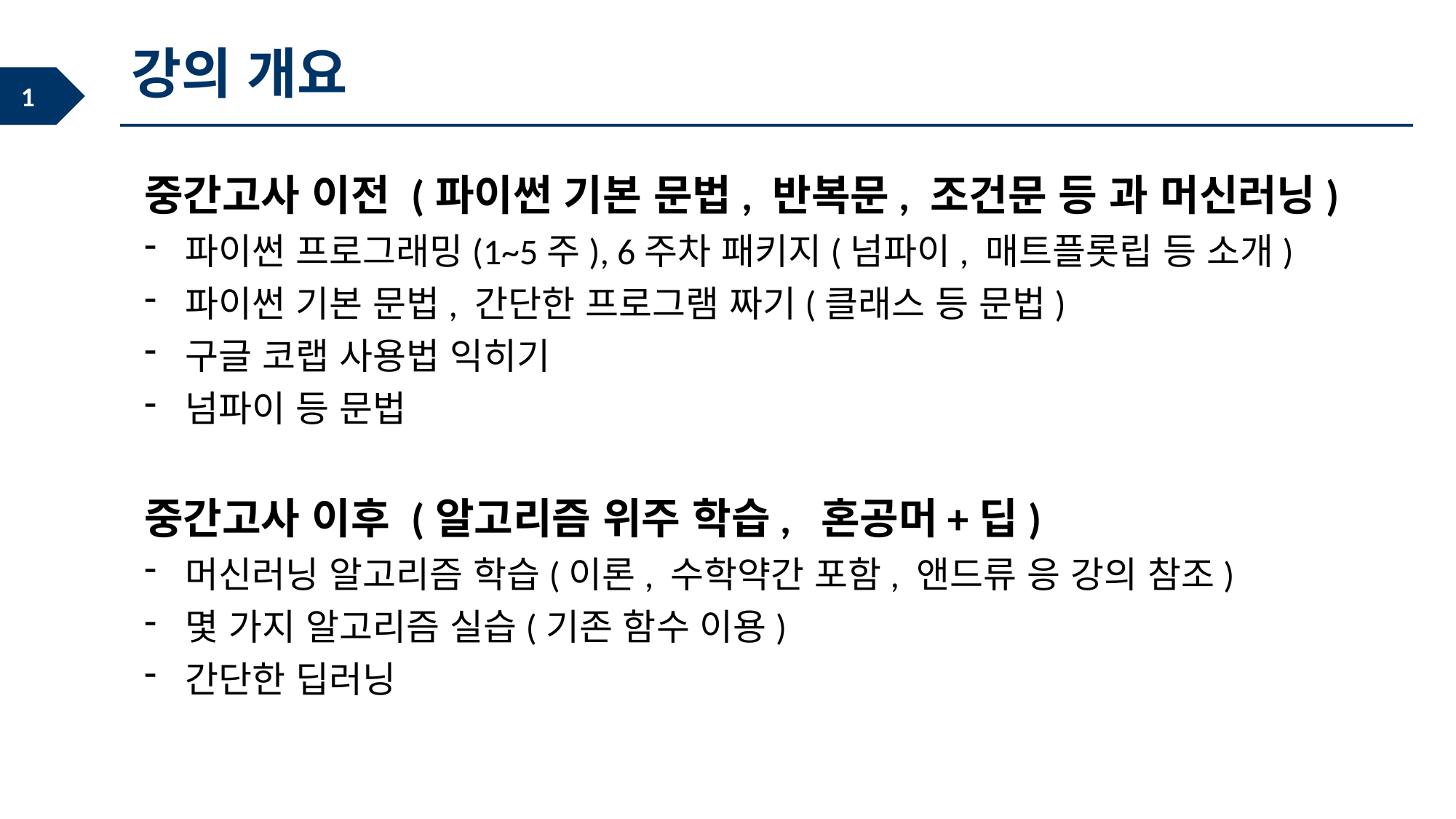

강의 개요
중간고사 이전 (파이썬 기본 문법, 반복문, 조건문 등 과 머신러닝)
파이썬 프로그래밍(1~5주), 6주차 패키지(넘파이, 매트플롯립 등 소개)
파이썬 기본 문법, 간단한 프로그램 짜기(클래스 등 문법)
구글 코랩 사용법 익히기
넘파이 등 문법

중간고사 이후 (알고리즘 위주 학습,  혼공머+딥)
머신러닝 알고리즘 학습(이론, 수학약간 포함, 앤드류 응 강의 참조)
몇 가지 알고리즘 실습(기존 함수 이용)
간단한 딥러닝